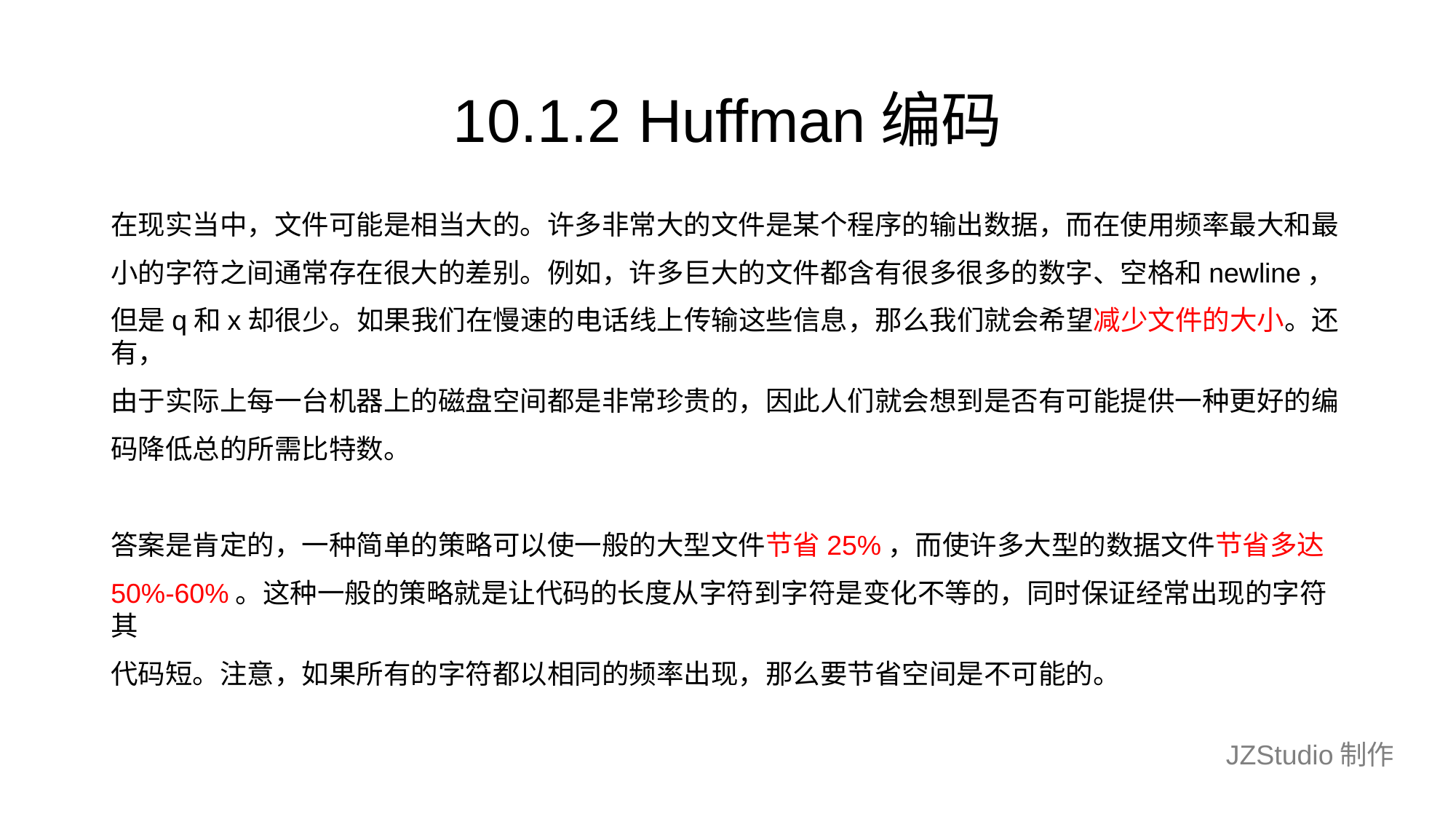

# 10.1.2 Huffman编码
在现实当中，文件可能是相当大的。许多非常大的文件是某个程序的输出数据，而在使用频率最大和最
小的字符之间通常存在很大的差别。例如，许多巨大的文件都含有很多很多的数字、空格和newline，
但是q和x却很少。如果我们在慢速的电话线上传输这些信息，那么我们就会希望减少文件的大小。还有，
由于实际上每一台机器上的磁盘空间都是非常珍贵的，因此人们就会想到是否有可能提供一种更好的编
码降低总的所需比特数。

答案是肯定的，一种简单的策略可以使一般的大型文件节省25%，而使许多大型的数据文件节省多达
50%-60%。这种一般的策略就是让代码的长度从字符到字符是变化不等的，同时保证经常出现的字符其
代码短。注意，如果所有的字符都以相同的频率出现，那么要节省空间是不可能的。